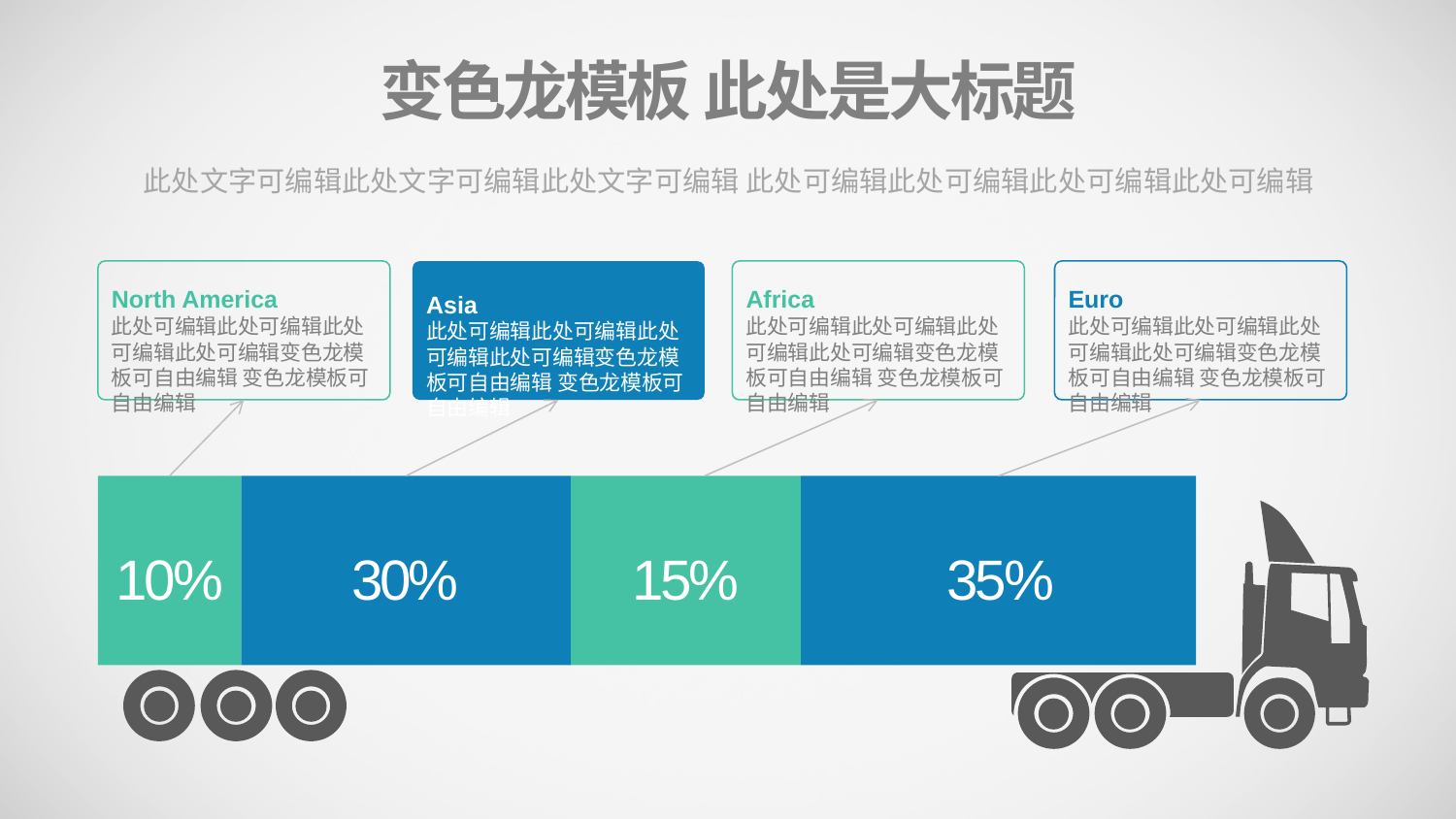

变色龙模板 此处是大标题
此处文字可编辑此处文字可编辑此处文字可编辑 此处可编辑此处可编辑此处可编辑此处可编辑
North America
此处可编辑此处可编辑此处可编辑此处可编辑变色龙模板可自由编辑 变色龙模板可自由编辑
Africa
此处可编辑此处可编辑此处可编辑此处可编辑变色龙模板可自由编辑 变色龙模板可自由编辑
Euro
此处可编辑此处可编辑此处可编辑此处可编辑变色龙模板可自由编辑 变色龙模板可自由编辑
Asia
此处可编辑此处可编辑此处可编辑此处可编辑变色龙模板可自由编辑 变色龙模板可自由编辑

10%
30%
15%
35%